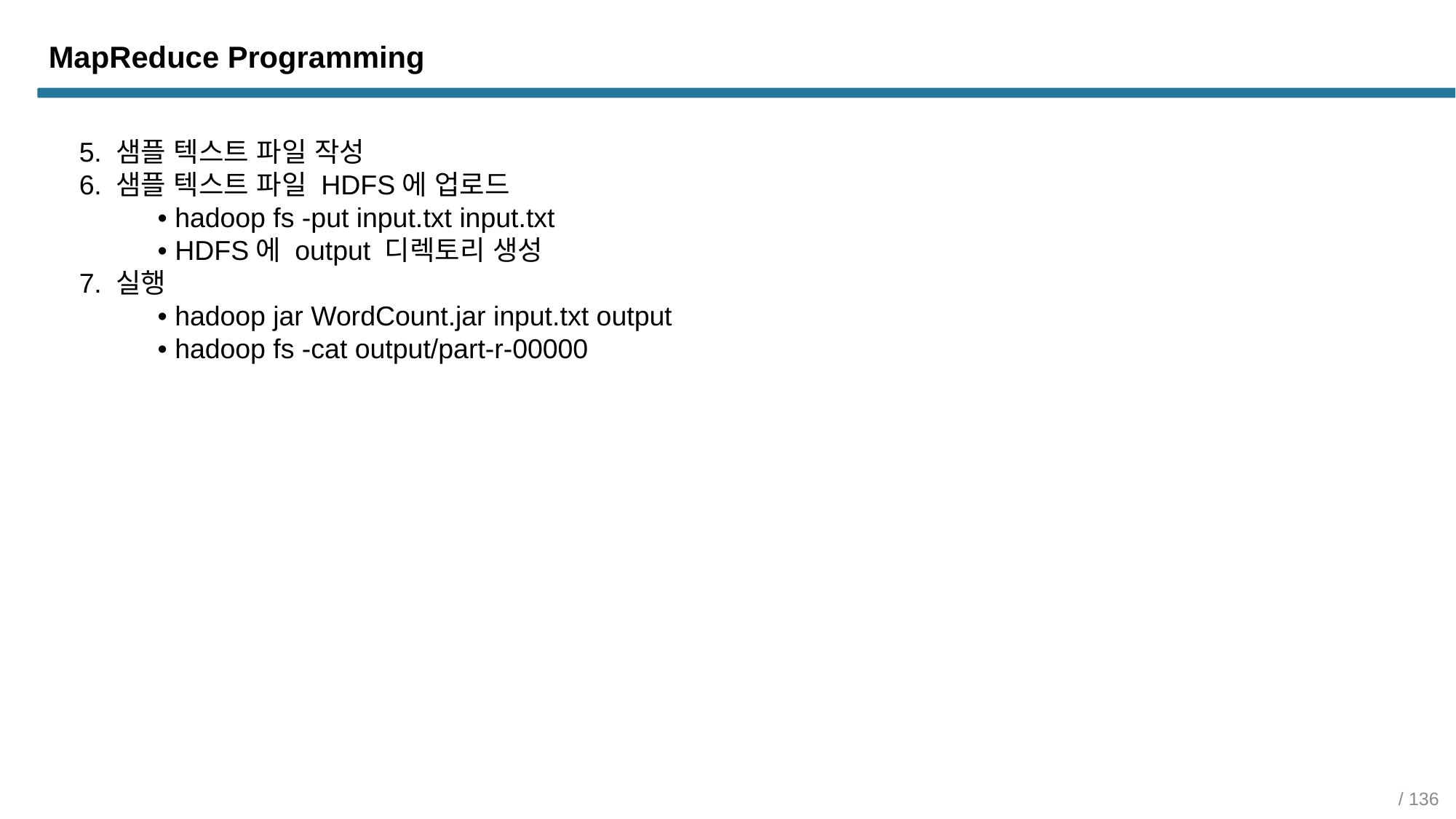

MapReduce Programming
    5. 샘플 텍스트 파일 작성
    6. 샘플 텍스트 파일 HDFS에 업로드
	• hadoop fs -put input.txt input.txt
	• HDFS에 output 디렉토리 생성
    7. 실행
	• hadoop jar WordCount.jar input.txt output
	• hadoop fs -cat output/part-r-00000
/ 136